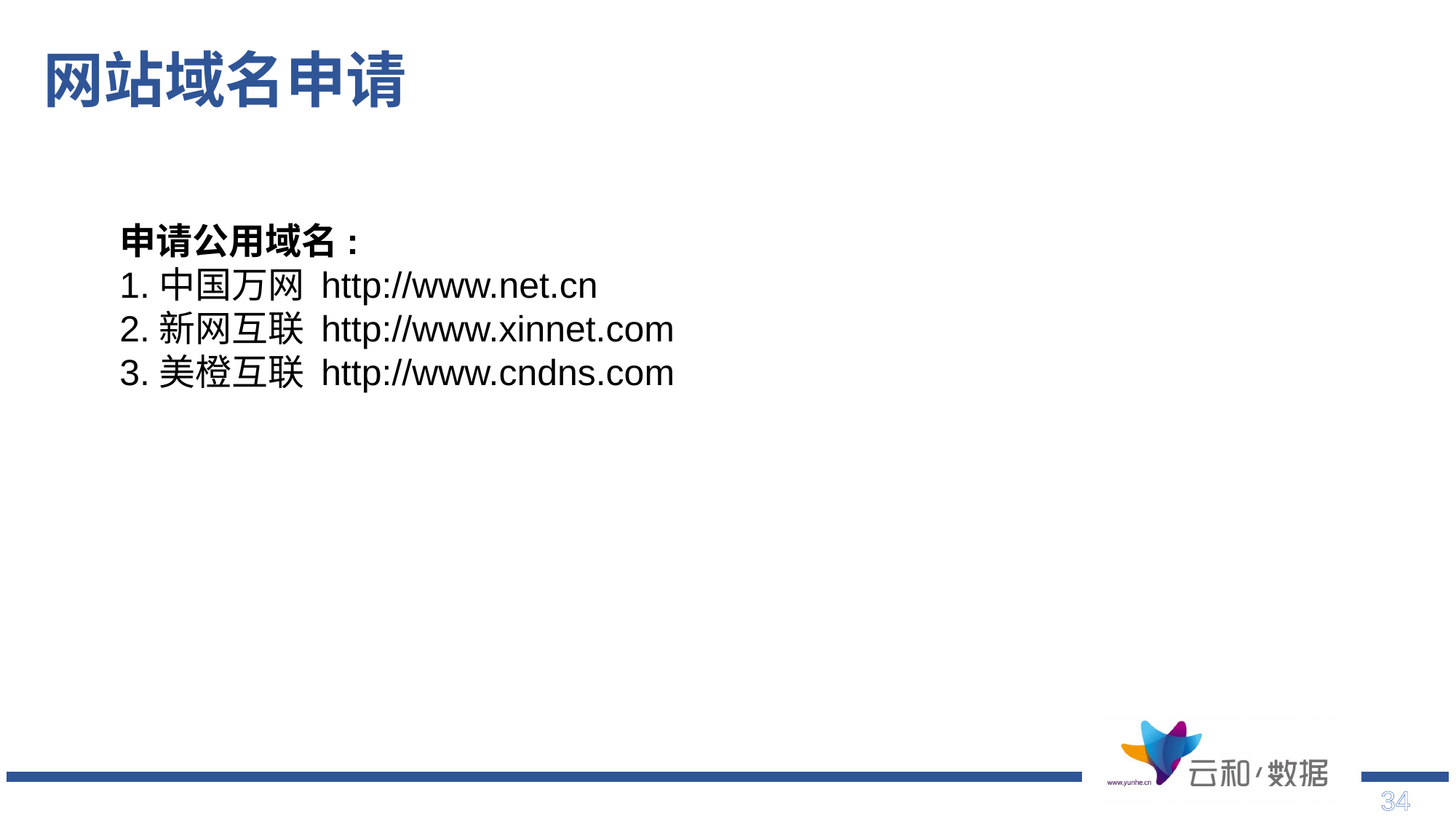

# 网站域名申请

申请公用域名:
1.中国万网 http://www.net.cn
2.新网互联 http://www.xinnet.com
3.美橙互联 http://www.cndns.com